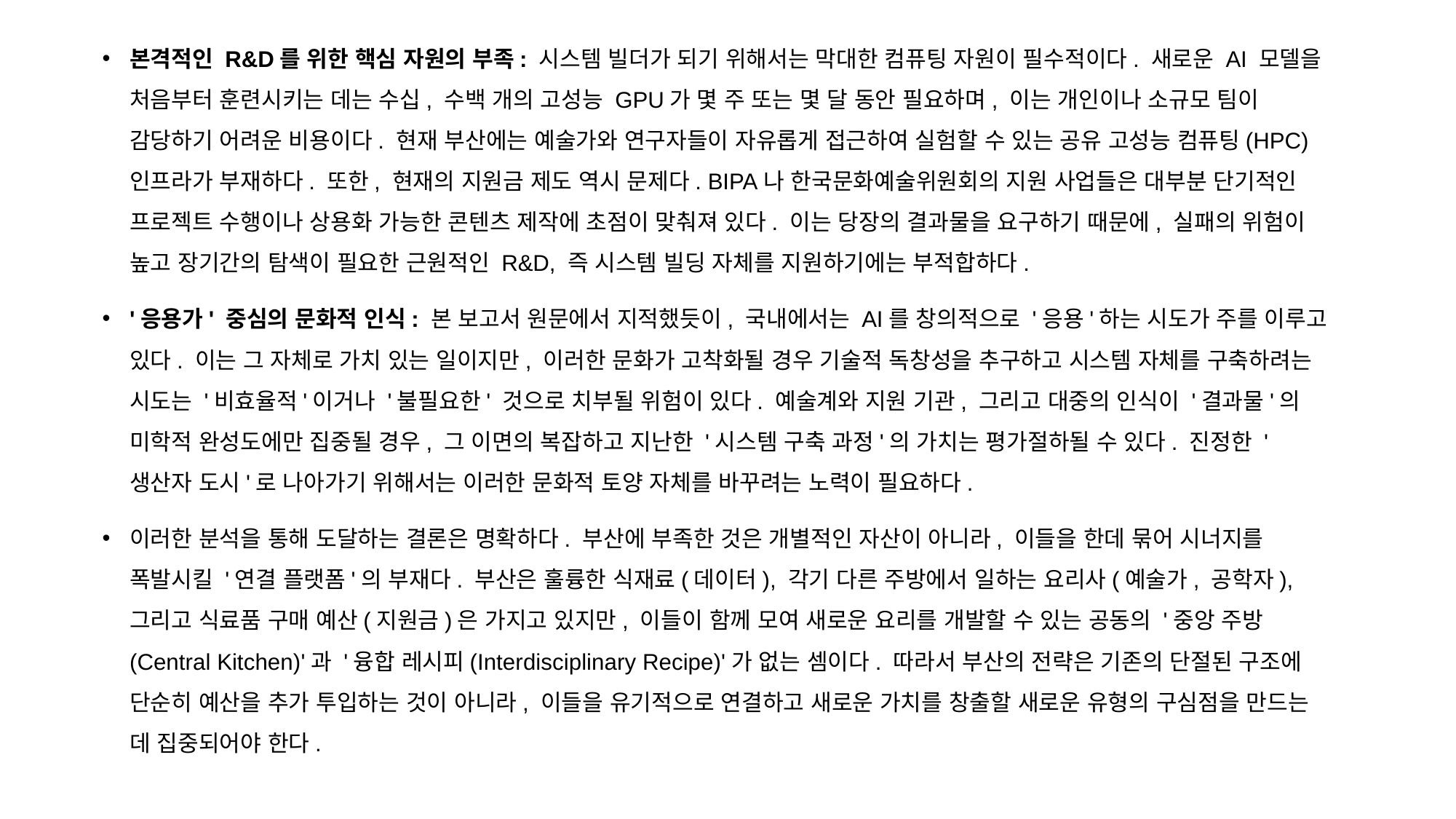

본격적인 R&D를 위한 핵심 자원의 부족: 시스템 빌더가 되기 위해서는 막대한 컴퓨팅 자원이 필수적이다. 새로운 AI 모델을 처음부터 훈련시키는 데는 수십, 수백 개의 고성능 GPU가 몇 주 또는 몇 달 동안 필요하며, 이는 개인이나 소규모 팀이 감당하기 어려운 비용이다. 현재 부산에는 예술가와 연구자들이 자유롭게 접근하여 실험할 수 있는 공유 고성능 컴퓨팅(HPC) 인프라가 부재하다. 또한, 현재의 지원금 제도 역시 문제다. BIPA나 한국문화예술위원회의 지원 사업들은 대부분 단기적인 프로젝트 수행이나 상용화 가능한 콘텐츠 제작에 초점이 맞춰져 있다. 이는 당장의 결과물을 요구하기 때문에, 실패의 위험이 높고 장기간의 탐색이 필요한 근원적인 R&D, 즉 시스템 빌딩 자체를 지원하기에는 부적합하다.
'응용가' 중심의 문화적 인식: 본 보고서 원문에서 지적했듯이, 국내에서는 AI를 창의적으로 '응용'하는 시도가 주를 이루고 있다. 이는 그 자체로 가치 있는 일이지만, 이러한 문화가 고착화될 경우 기술적 독창성을 추구하고 시스템 자체를 구축하려는 시도는 '비효율적'이거나 '불필요한' 것으로 치부될 위험이 있다. 예술계와 지원 기관, 그리고 대중의 인식이 '결과물'의 미학적 완성도에만 집중될 경우, 그 이면의 복잡하고 지난한 '시스템 구축 과정'의 가치는 평가절하될 수 있다. 진정한 '생산자 도시'로 나아가기 위해서는 이러한 문화적 토양 자체를 바꾸려는 노력이 필요하다.
이러한 분석을 통해 도달하는 결론은 명확하다. 부산에 부족한 것은 개별적인 자산이 아니라, 이들을 한데 묶어 시너지를 폭발시킬 '연결 플랫폼'의 부재다. 부산은 훌륭한 식재료(데이터), 각기 다른 주방에서 일하는 요리사(예술가, 공학자), 그리고 식료품 구매 예산(지원금)은 가지고 있지만, 이들이 함께 모여 새로운 요리를 개발할 수 있는 공동의 '중앙 주방(Central Kitchen)'과 '융합 레시피(Interdisciplinary Recipe)'가 없는 셈이다. 따라서 부산의 전략은 기존의 단절된 구조에 단순히 예산을 추가 투입하는 것이 아니라, 이들을 유기적으로 연결하고 새로운 가치를 창출할 새로운 유형의 구심점을 만드는 데 집중되어야 한다.